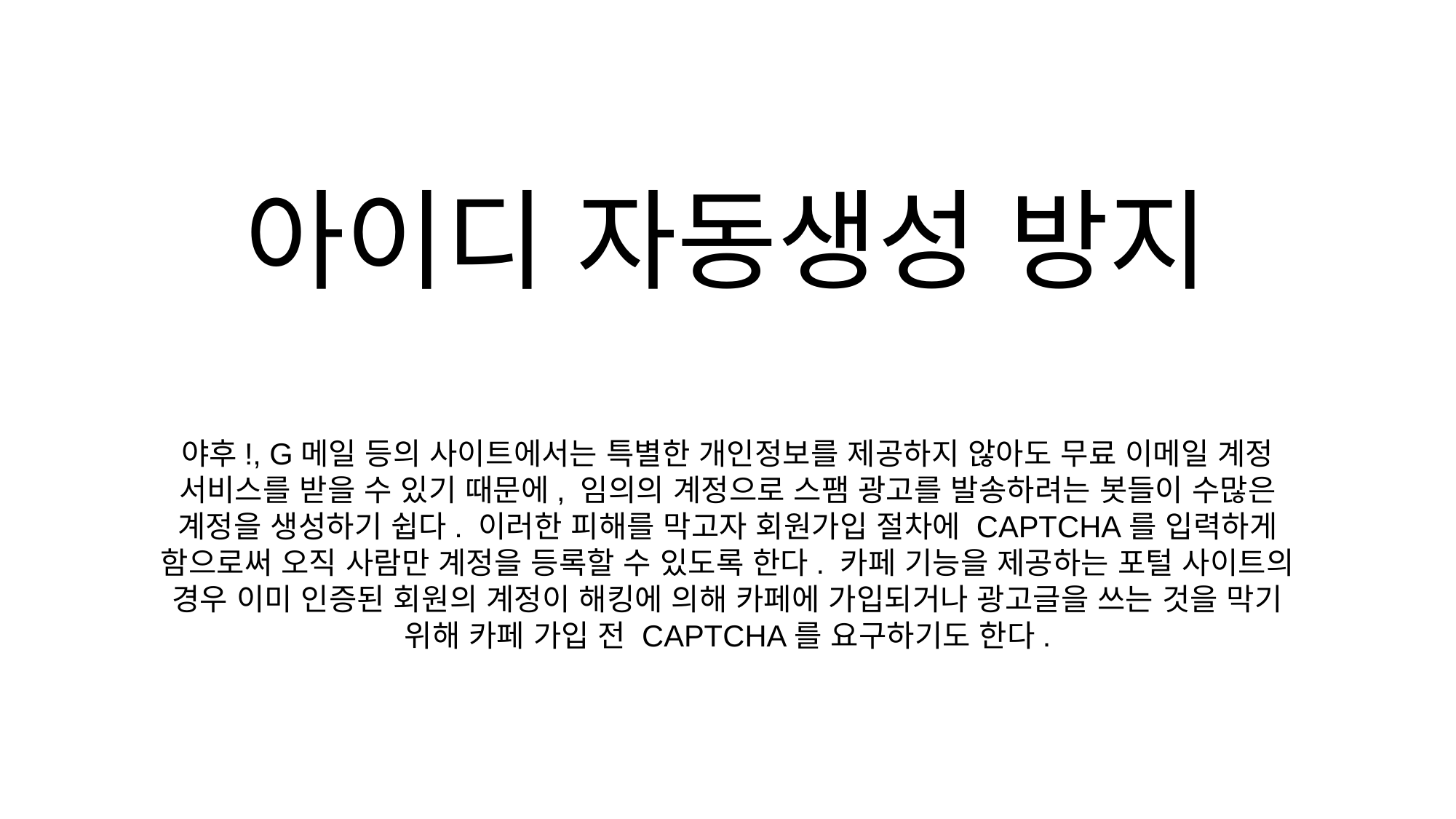

아이디 자동생성 방지
야후!, G메일 등의 사이트에서는 특별한 개인정보를 제공하지 않아도 무료 이메일 계정 서비스를 받을 수 있기 때문에, 임의의 계정으로 스팸 광고를 발송하려는 봇들이 수많은 계정을 생성하기 쉽다. 이러한 피해를 막고자 회원가입 절차에 CAPTCHA를 입력하게 함으로써 오직 사람만 계정을 등록할 수 있도록 한다. 카페 기능을 제공하는 포털 사이트의 경우 이미 인증된 회원의 계정이 해킹에 의해 카페에 가입되거나 광고글을 쓰는 것을 막기 위해 카페 가입 전 CAPTCHA를 요구하기도 한다.